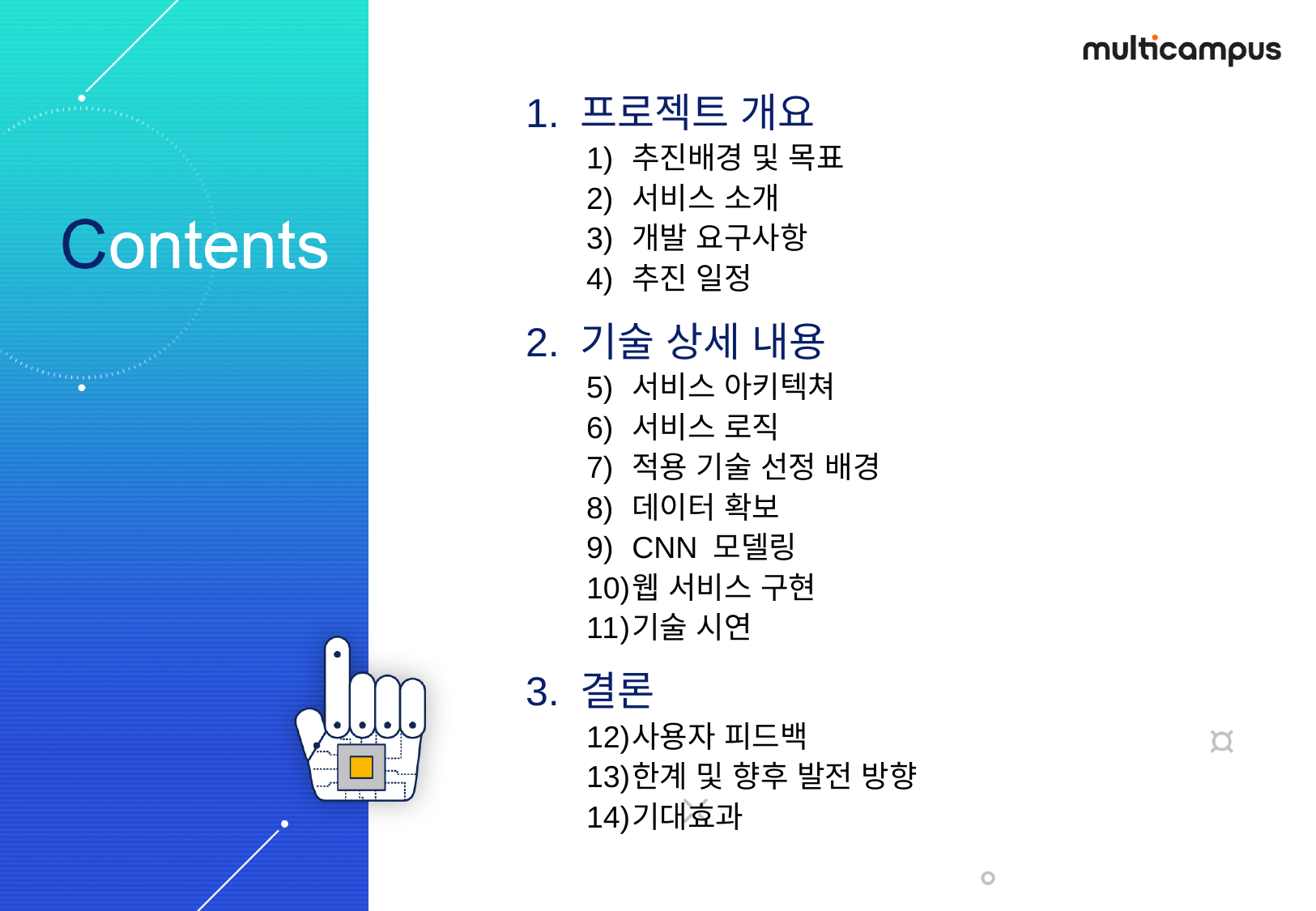

1. 프로젝트 개요
추진배경 및 목표
서비스 소개
개발 요구사항
추진 일정

2. 기술 상세 내용
서비스 아키텍쳐
서비스 로직
적용 기술 선정 배경
데이터 확보
CNN 모델링
웹 서비스 구현
기술 시연

3. 결론
사용자 피드백
한계 및 향후 발전 방향
기대효과